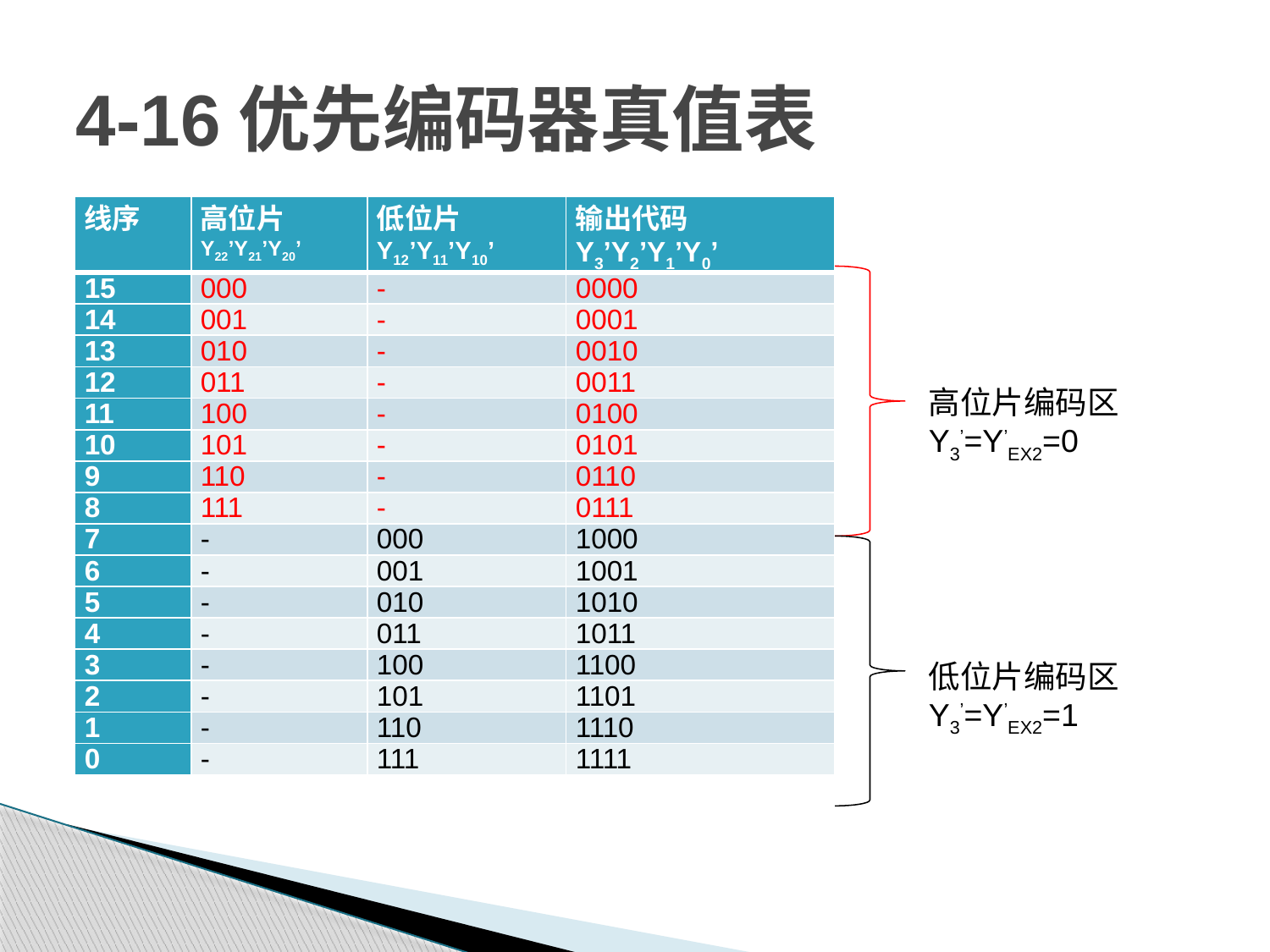

# 4-16优先编码器真值表
| 线序 | 高位片 Y22’Y21’Y20’ | 低位片 Y12’Y11’Y10’ | 输出代码 Y3’Y2’Y1’Y0’ |
| --- | --- | --- | --- |
| 15 | 000 | - | 0000 |
| 14 | 001 | - | 0001 |
| 13 | 010 | - | 0010 |
| 12 | 011 | - | 0011 |
| 11 | 100 | - | 0100 |
| 10 | 101 | - | 0101 |
| 9 | 110 | - | 0110 |
| 8 | 111 | - | 0111 |
| 7 | - | 000 | 1000 |
| 6 | - | 001 | 1001 |
| 5 | - | 010 | 1010 |
| 4 | - | 011 | 1011 |
| 3 | - | 100 | 1100 |
| 2 | - | 101 | 1101 |
| 1 | - | 110 | 1110 |
| 0 | - | 111 | 1111 |

高位片编码区
Y3’=Y’EX2=0

低位片编码区
Y3’=Y’EX2=1